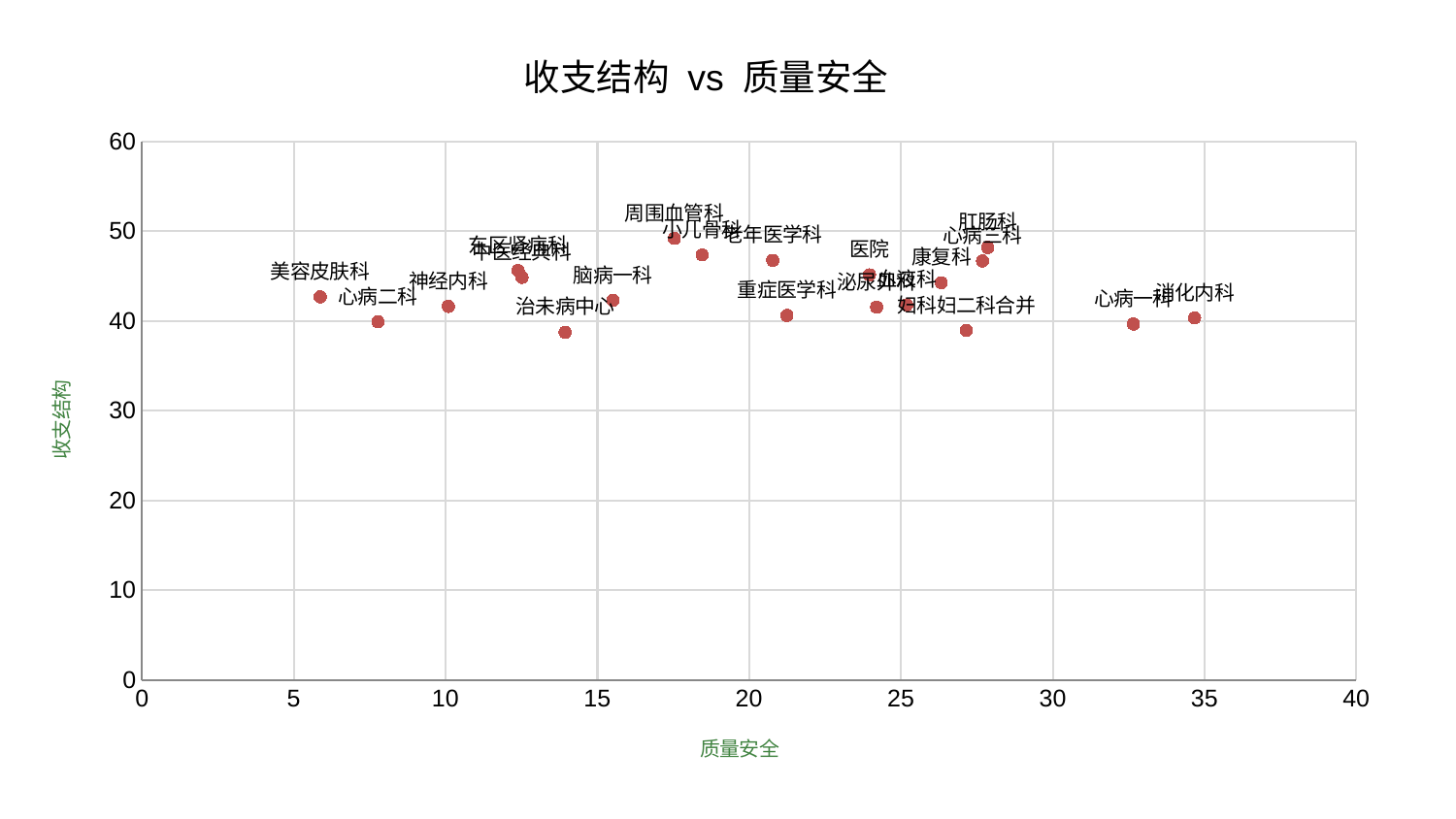

### Chart: 收支结构 vs 质量安全

| Category | 收支结构 |
|---|---|
196